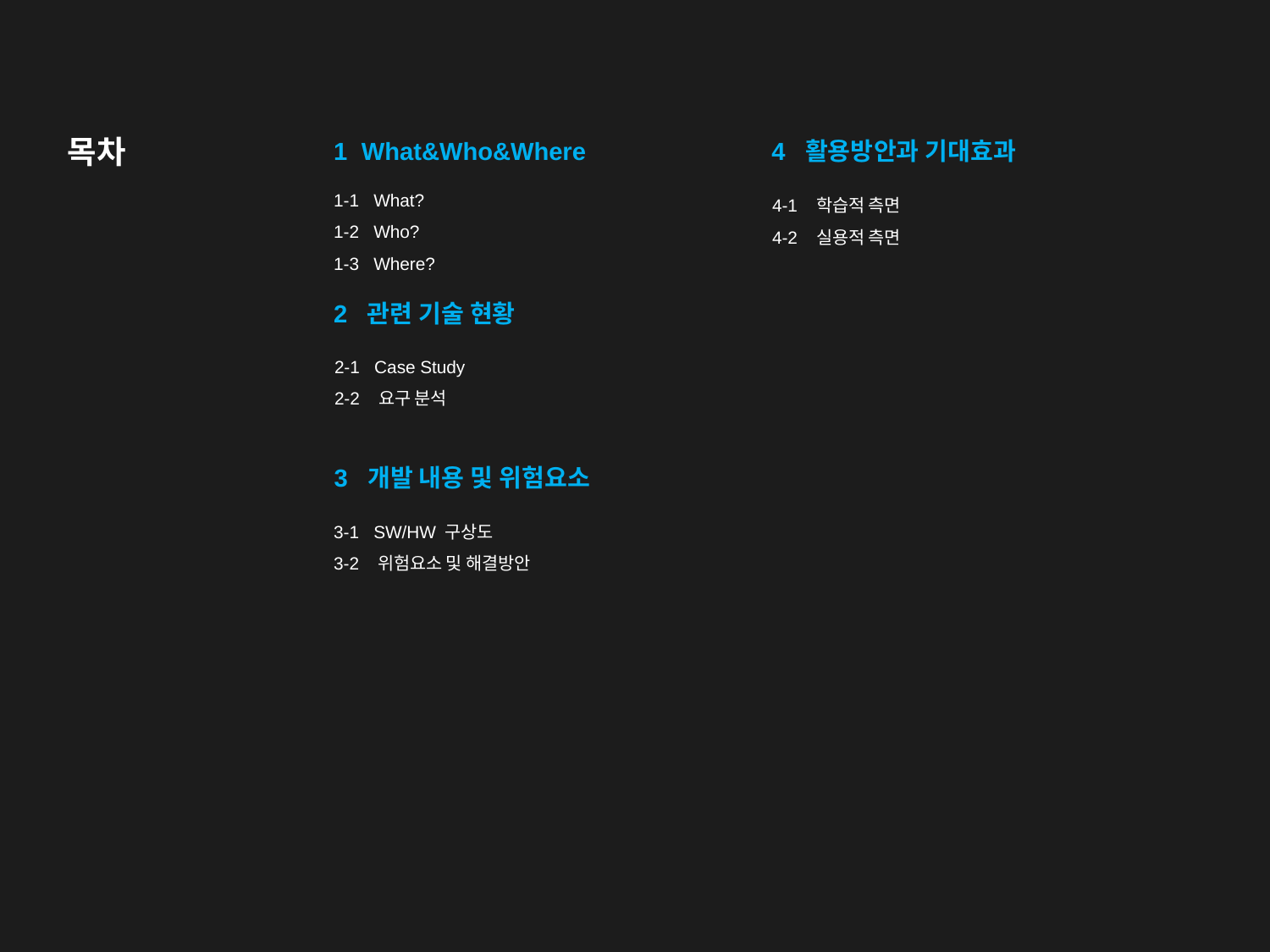

목차
1  What&Who&Where
4  활용방안과 기대효과
4-1   학습적 측면
4-2   실용적 측면
1-1   What?
1-2   Who?
1-3   Where?
2  관련 기술 현황
2-1   Case Study
2-2   요구 분석
3  개발 내용 및 위험요소
3-1   SW/HW 구상도
3-2   위험요소 및 해결방안